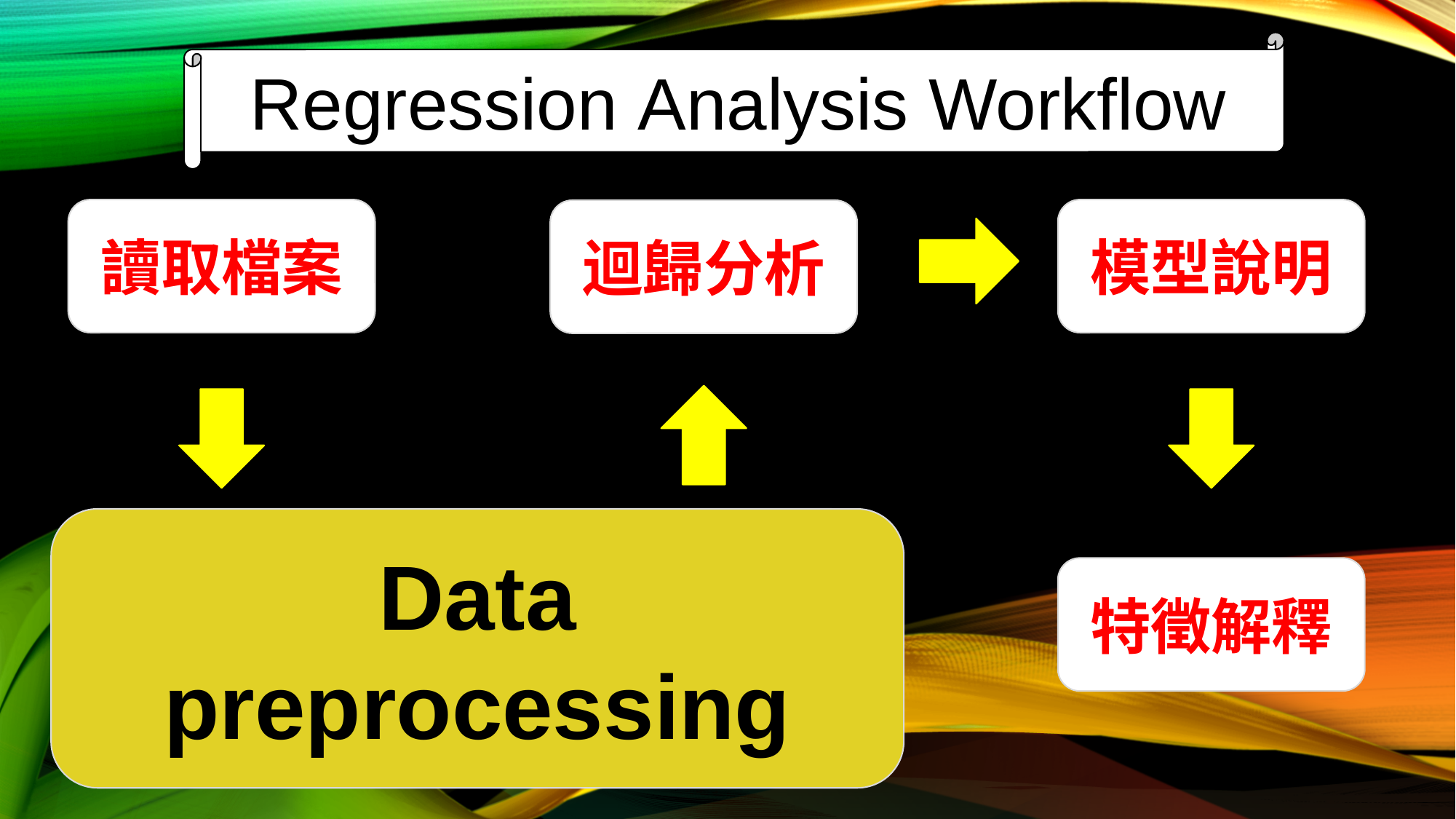

Regression Analysis Workflow
模型說明
讀取檔案
迴歸分析

Data preprocessing
y uxl4
資料清理

特徵解釋
數據切割及編碼